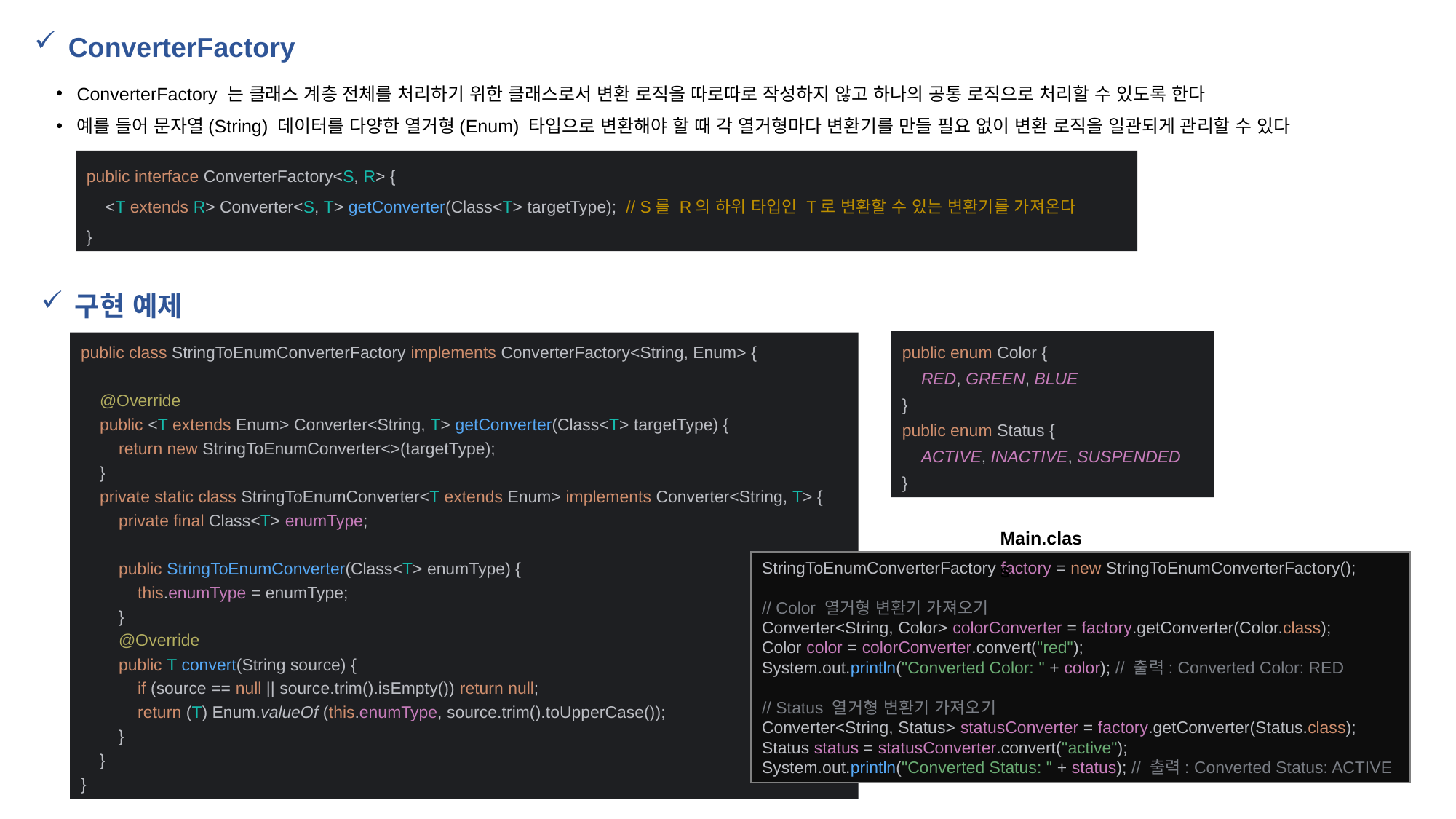

ConverterFactory
ConverterFactory 는 클래스 계층 전체를 처리하기 위한 클래스로서 변환 로직을 따로따로 작성하지 않고 하나의 공통 로직으로 처리할 수 있도록 한다
예를 들어 문자열(String) 데이터를 다양한 열거형(Enum) 타입으로 변환해야 할 때 각 열거형마다 변환기를 만들 필요 없이 변환 로직을 일관되게 관리할 수 있다
public interface ConverterFactory<S, R> {
    <T extends R> Converter<S, T> getConverter(Class<T> targetType);  // S를 R의 하위 타입인 T로 변환할 수 있는 변환기를 가져온다
}
구현 예제
public class StringToEnumConverterFactory implements ConverterFactory<String, Enum> {
    @Override
    public <T extends Enum> Converter<String, T> getConverter(Class<T> targetType) {
        return new StringToEnumConverter<>(targetType);
    }
    private static class StringToEnumConverter<T extends Enum> implements Converter<String, T> {
        private final Class<T> enumType;
        public StringToEnumConverter(Class<T> enumType) {
            this.enumType = enumType;
        }
        @Override
        public T convert(String source) {
            if (source == null || source.trim().isEmpty()) return null;
            return (T) Enum.valueOf (this.enumType, source.trim().toUpperCase());
        }
    }
}
public enum Color {
    RED, GREEN, BLUE
}
public enum Status {
    ACTIVE, INACTIVE, SUSPENDED
}
Main.class
StringToEnumConverterFactory factory = new StringToEnumConverterFactory();
// Color 열거형 변환기 가져오기
Converter<String, Color> colorConverter = factory.getConverter(Color.class);
Color color = colorConverter.convert("red");
System.out.println("Converted Color: " + color); // 출력: Converted Color: RED
// Status 열거형 변환기 가져오기
Converter<String, Status> statusConverter = factory.getConverter(Status.class);
Status status = statusConverter.convert("active");
System.out.println("Converted Status: " + status); // 출력: Converted Status: ACTIVE